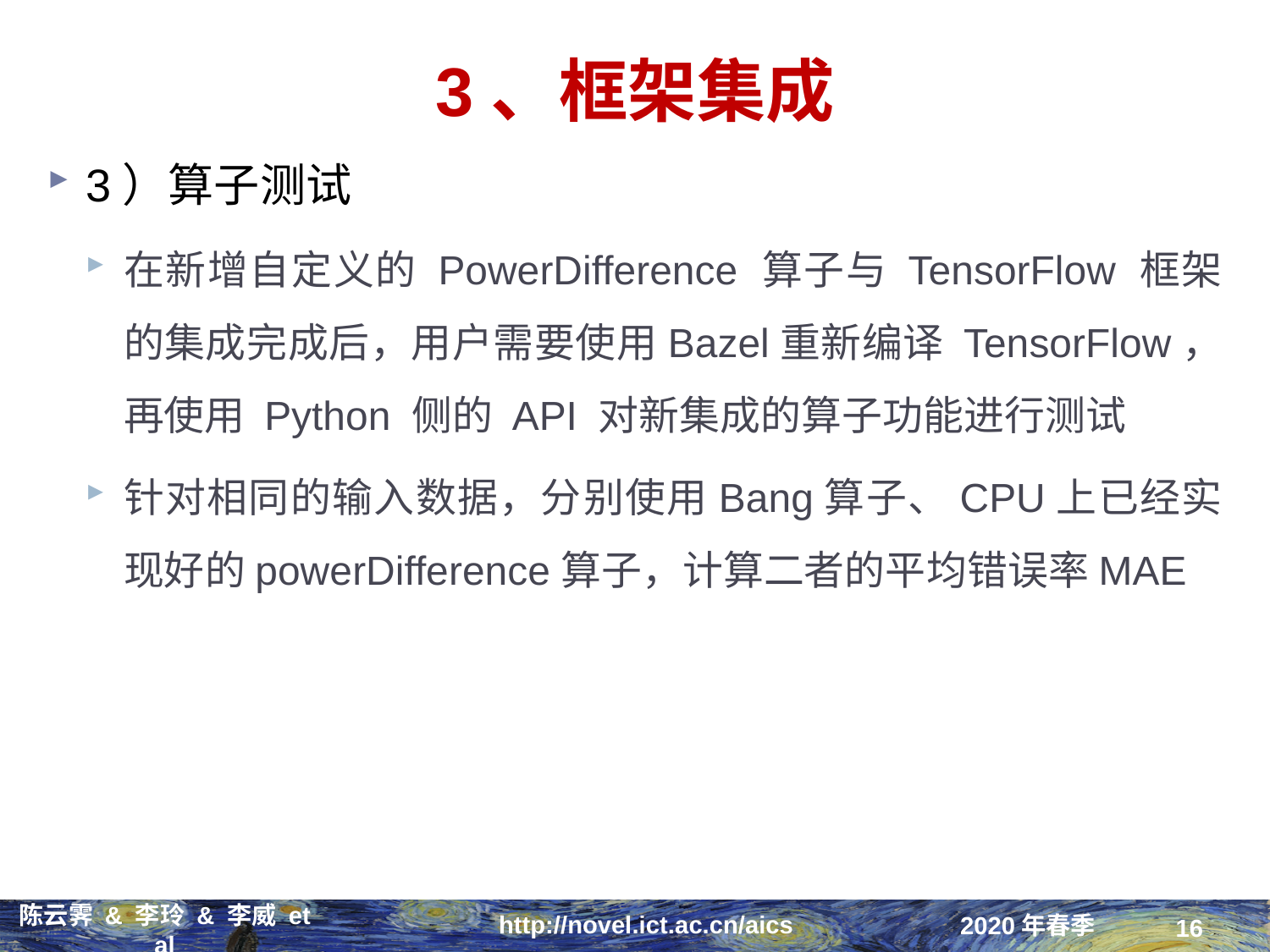

# 3、框架集成
3）算子测试
在新增自定义的 PowerDifference 算子与 TensorFlow 框架的集成完成后，用户需要使用Bazel重新编译 TensorFlow，再使用 Python 侧的 API 对新集成的算子功能进行测试
针对相同的输入数据，分别使用Bang算子、CPU上已经实现好的powerDifference算子，计算二者的平均错误率MAE
16